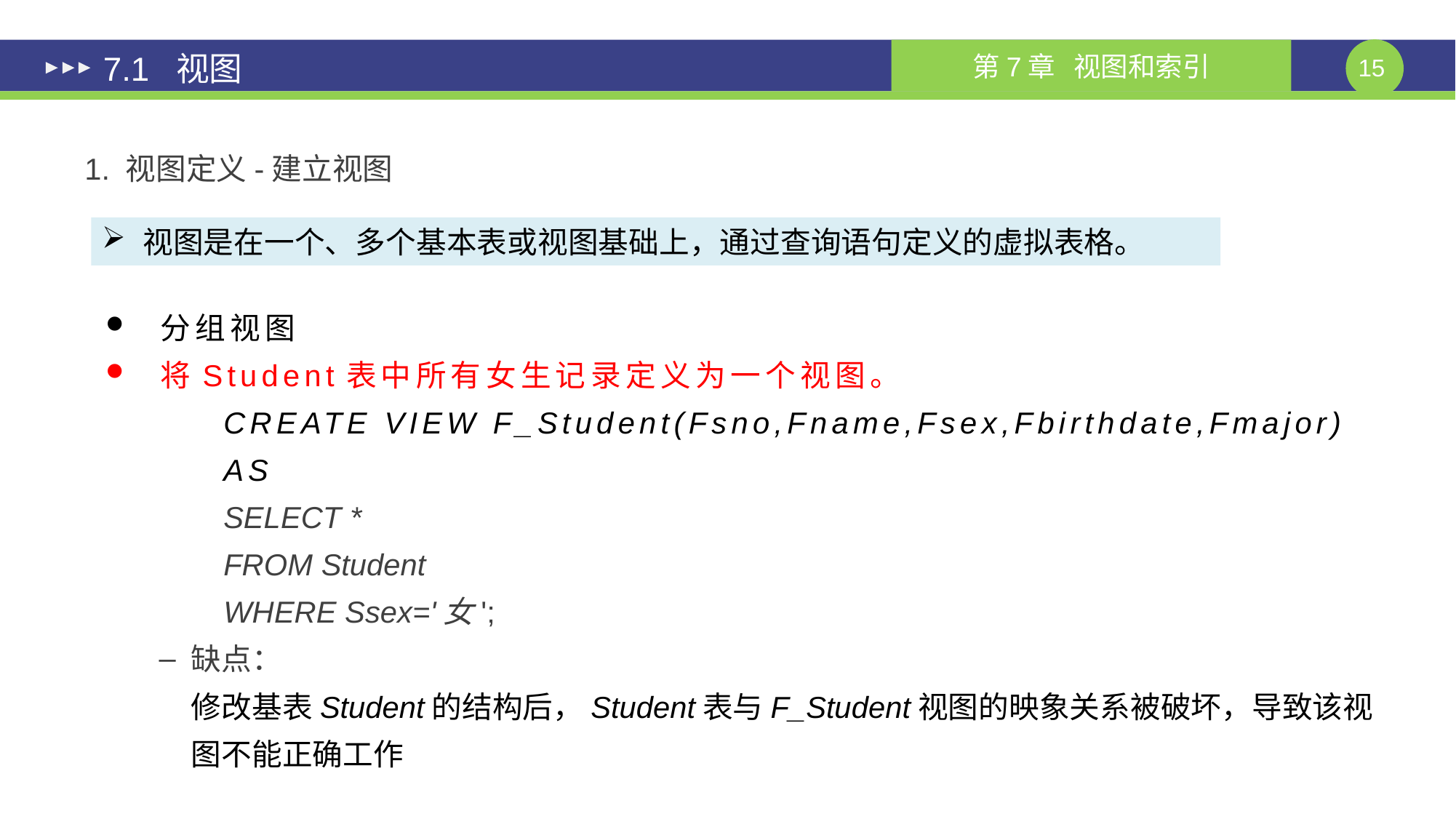

7.1  视图
1. 视图定义-建立视图
视图是在一个、多个基本表或视图基础上，通过查询语句定义的虚拟表格。
分组视图
将Student表中所有女生记录定义为一个视图。
CREATE VIEW F_Student(Fsno,Fname,Fsex,Fbirthdate,Fmajor)
AS
SELECT *
FROM Student
WHERE Ssex='女';
缺点：
修改基表Student的结构后，Student表与F_Student视图的映象关系被破坏，导致该视图不能正确工作